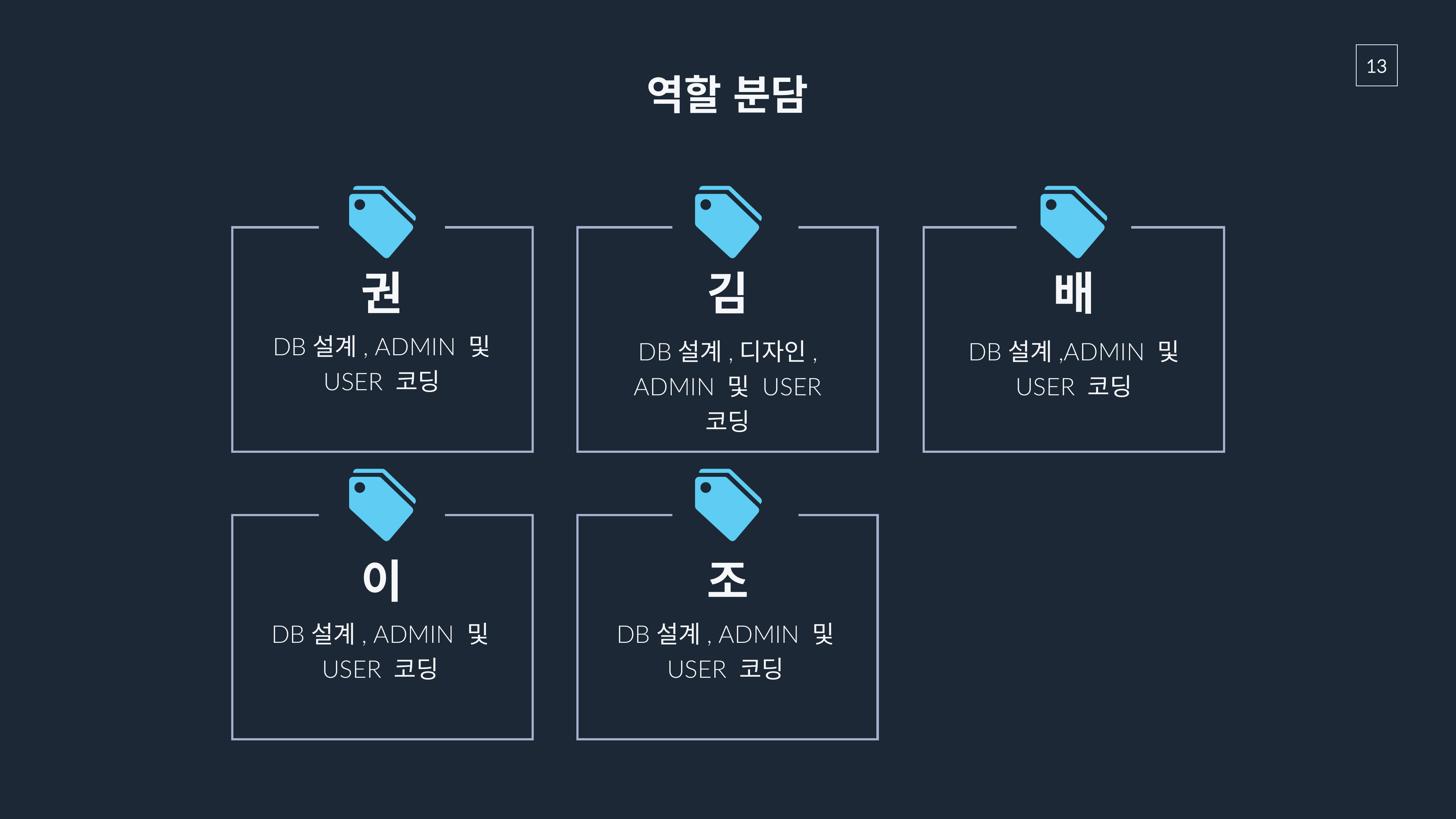

역할 분담

권
김
배
DB설계, ADMIN 및 USER 코딩
DB설계,디자인, ADMIN 및 USER 코딩

DB설계,ADMIN 및 USER 코딩

이
조
DB설계, ADMIN 및 USER 코딩

DB설계, ADMIN 및 USER 코딩